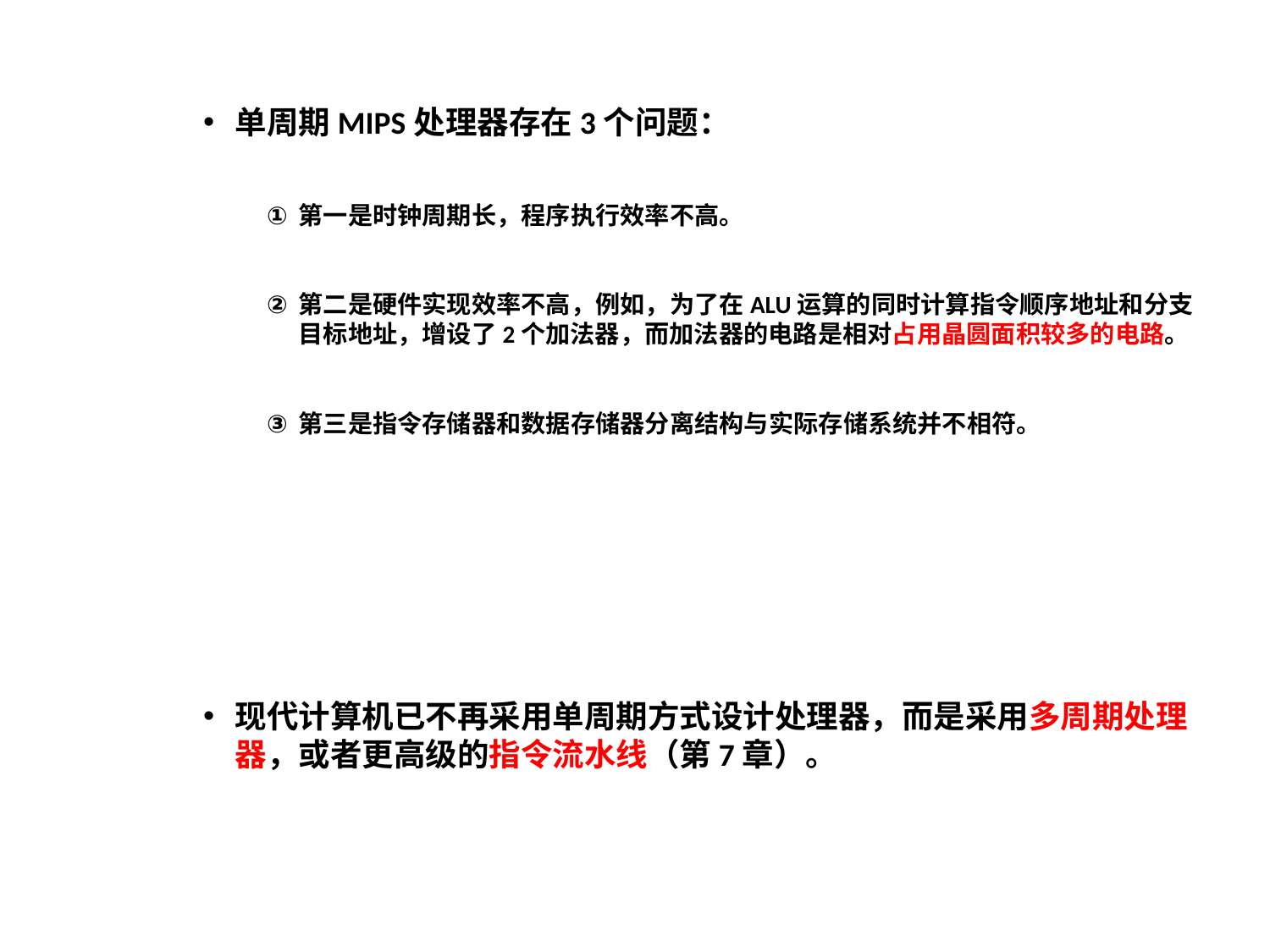

单周期MIPS处理器存在3个问题：

第一是时钟周期长，程序执行效率不高。

第二是硬件实现效率不高，例如，为了在ALU运算的同时计算指令顺序地址和分支目标地址，增设了2个加法器，而加法器的电路是相对占用晶圆面积较多的电路。

第三是指令存储器和数据存储器分离结构与实际存储系统并不相符。

现代计算机已不再采用单周期方式设计处理器，而是采用多周期处理器，或者更高级的指令流水线（第7章）。